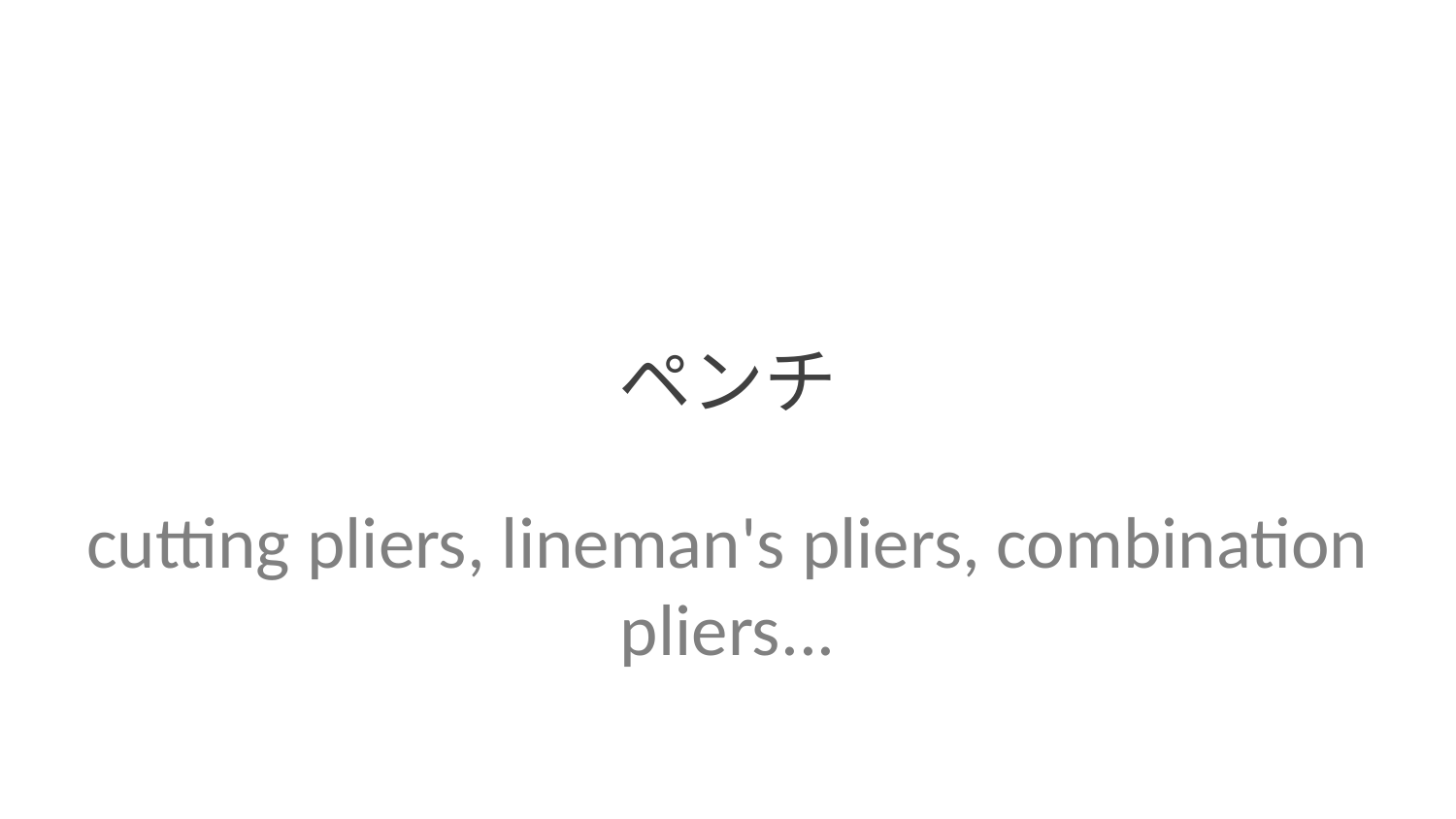

ペンチ
cutting pliers, lineman's pliers, combination pliers...